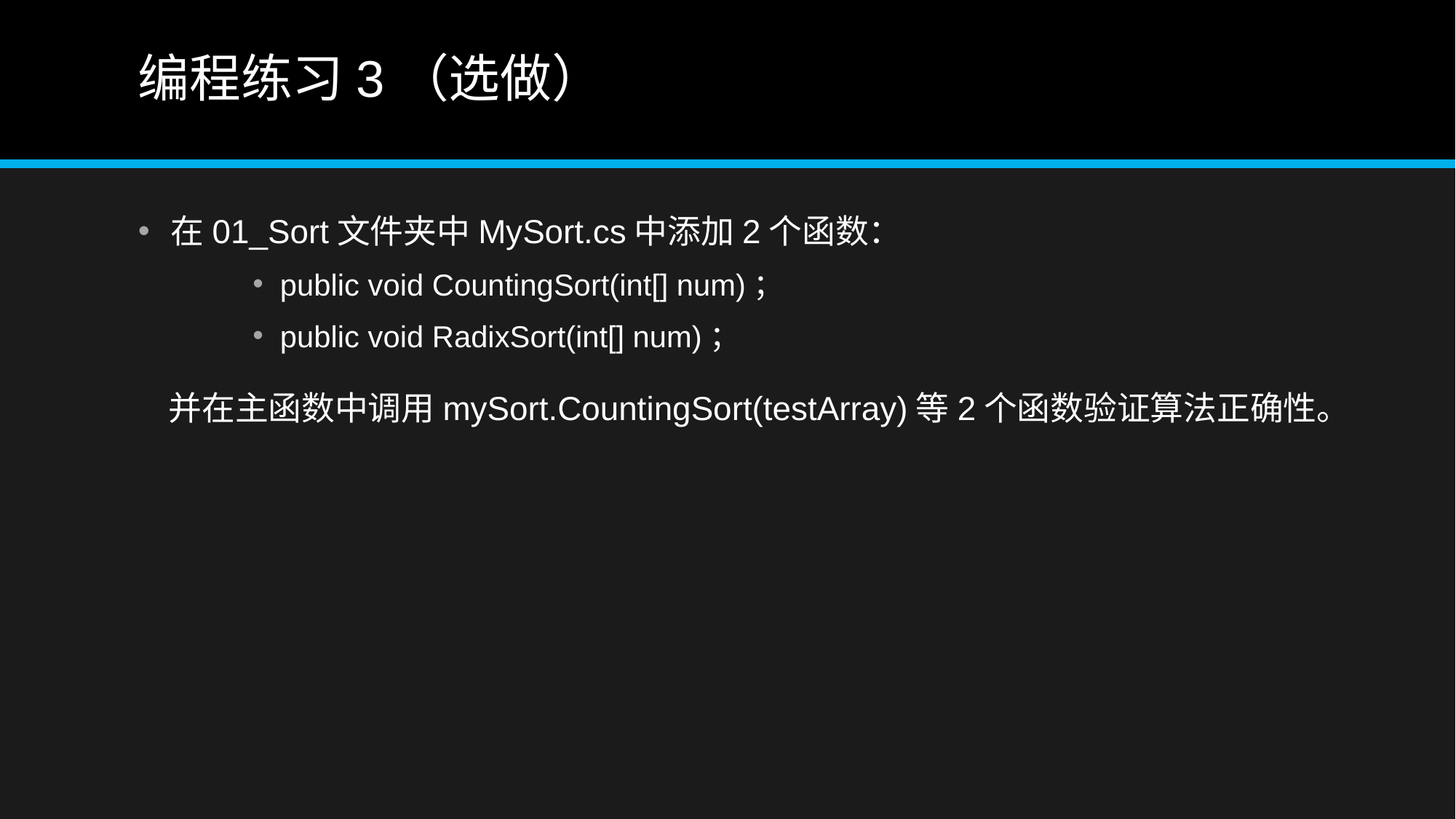

# 编程练习3（选做）
在01_Sort文件夹中MySort.cs中添加2个函数：
public void CountingSort(int[] num)；
public void RadixSort(int[] num)；
   并在主函数中调用mySort.CountingSort(testArray)等2个函数验证算法正确性。